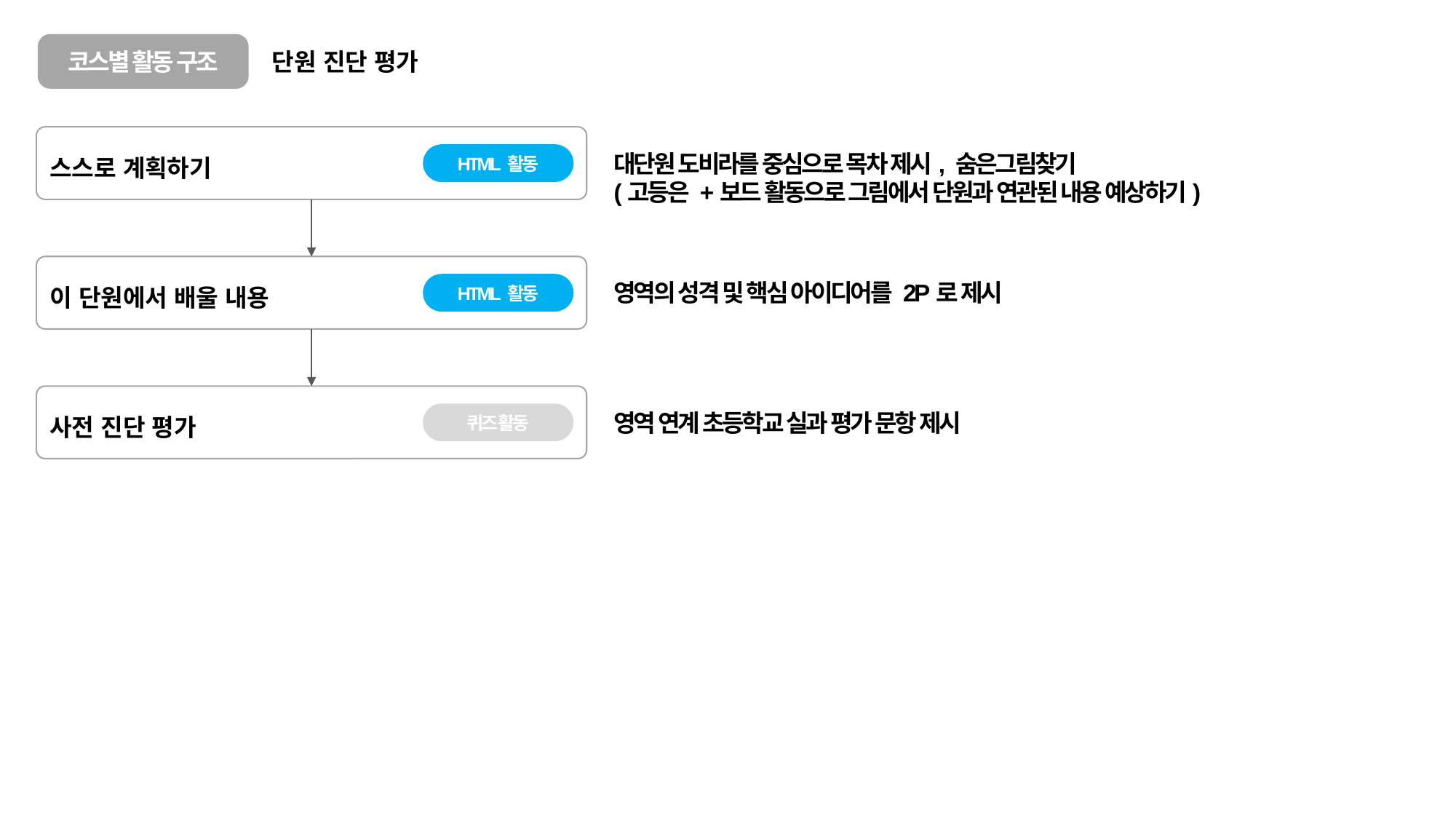

코스별 활동 구조
단원 진단 평가
스스로 계획하기
대단원 도비라를 중심으로 목차 제시, 숨은그림찾기
(고등은 +보드 활동으로 그림에서 단원과 연관된 내용 예상하기)
HTML 활동
이 단원에서 배울 내용
영역의 성격 및 핵심 아이디어를 2P로 제시
HTML 활동
사전 진단 평가
영역 연계 초등학교 실과 평가 문항 제시
퀴즈 활동